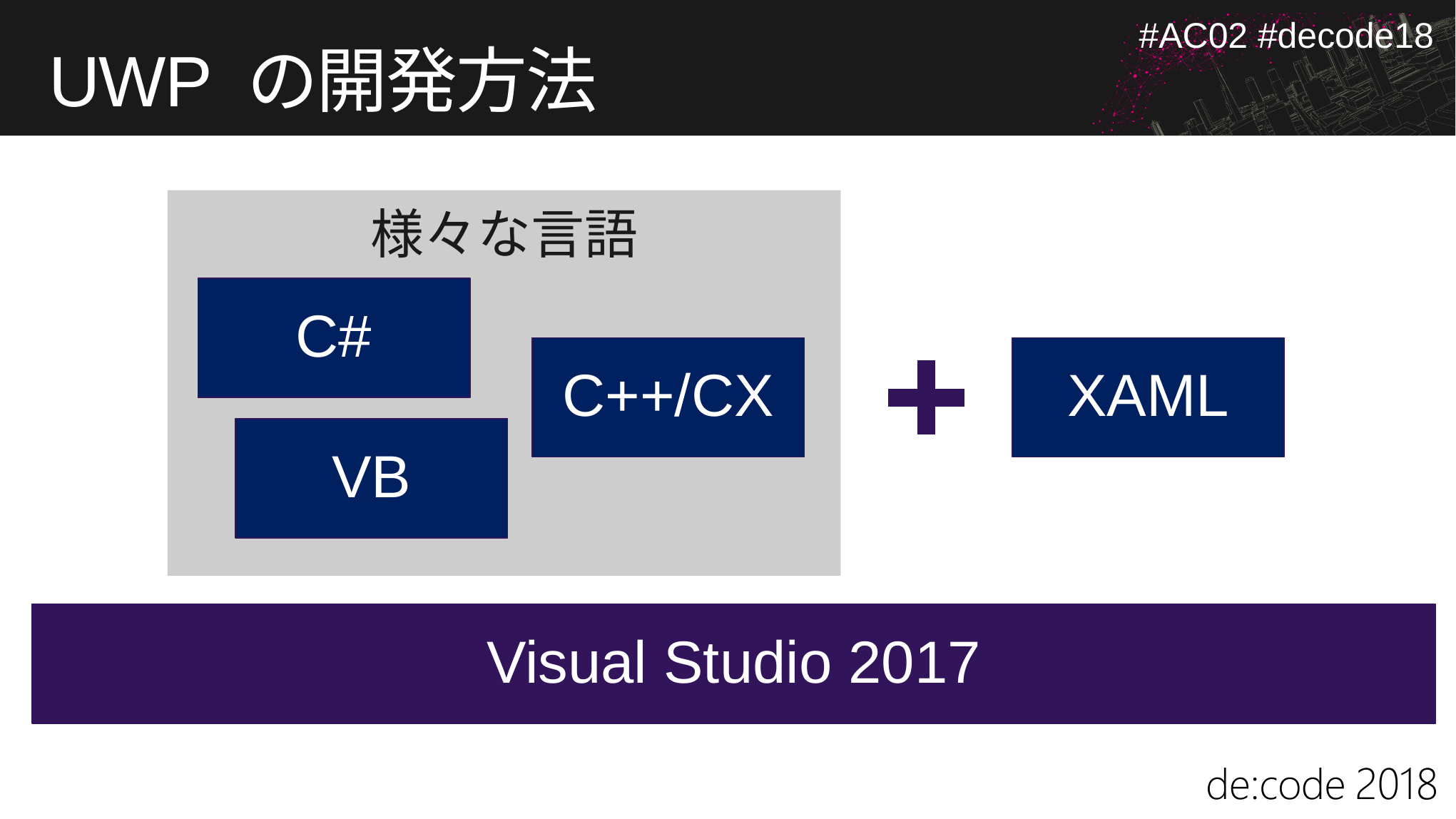

# UWP の開発方法
様々な言語
C#
C++/CX
XAML
VB
Visual Studio 2017